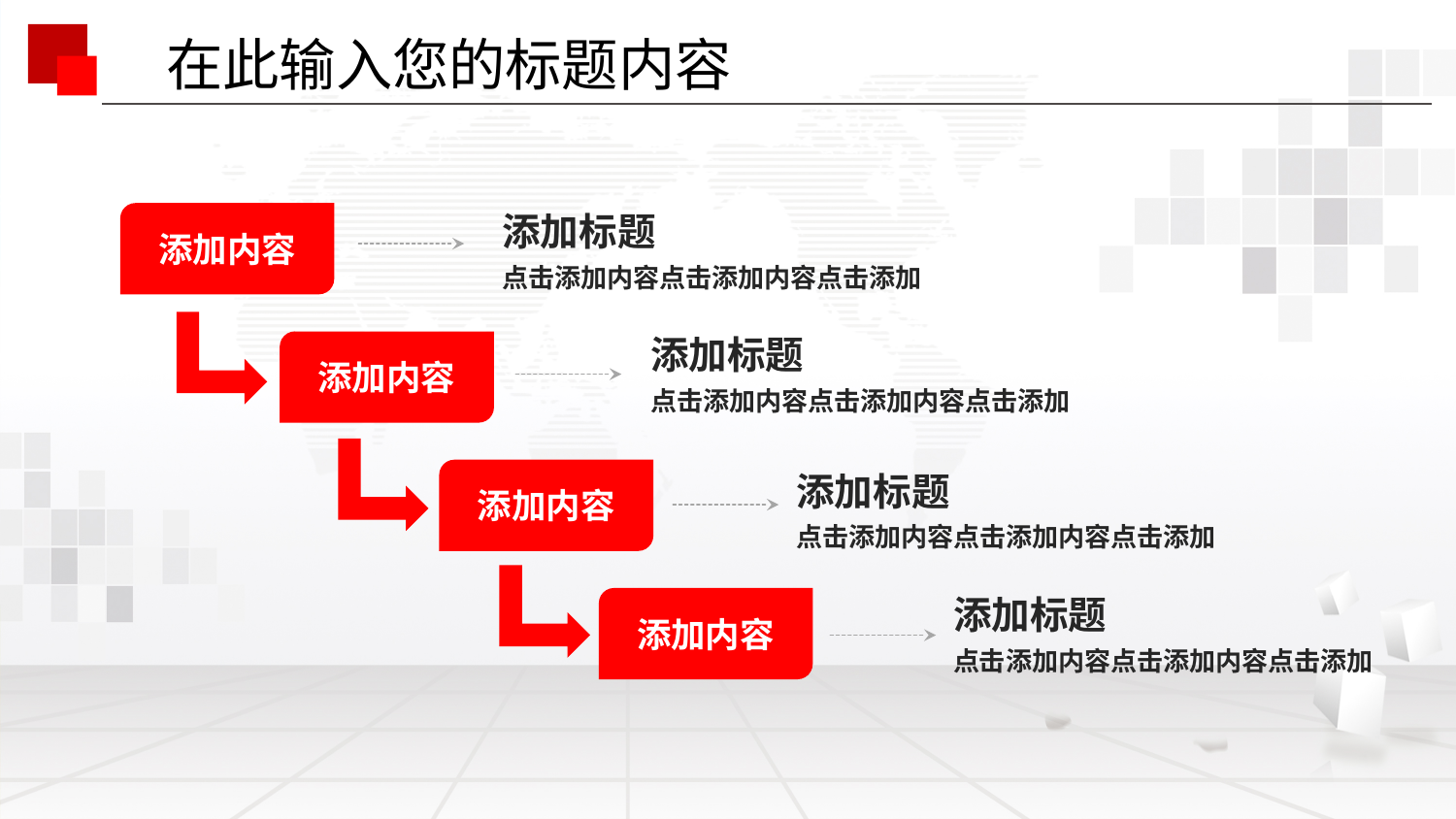

在此输入您的标题内容
添加内容
添加标题
点击添加内容点击添加内容点击添加

添加标题
点击添加内容点击添加内容点击添加
添加内容

添加内容
添加标题
点击添加内容点击添加内容点击添加

添加标题
点击添加内容点击添加内容点击添加
添加内容